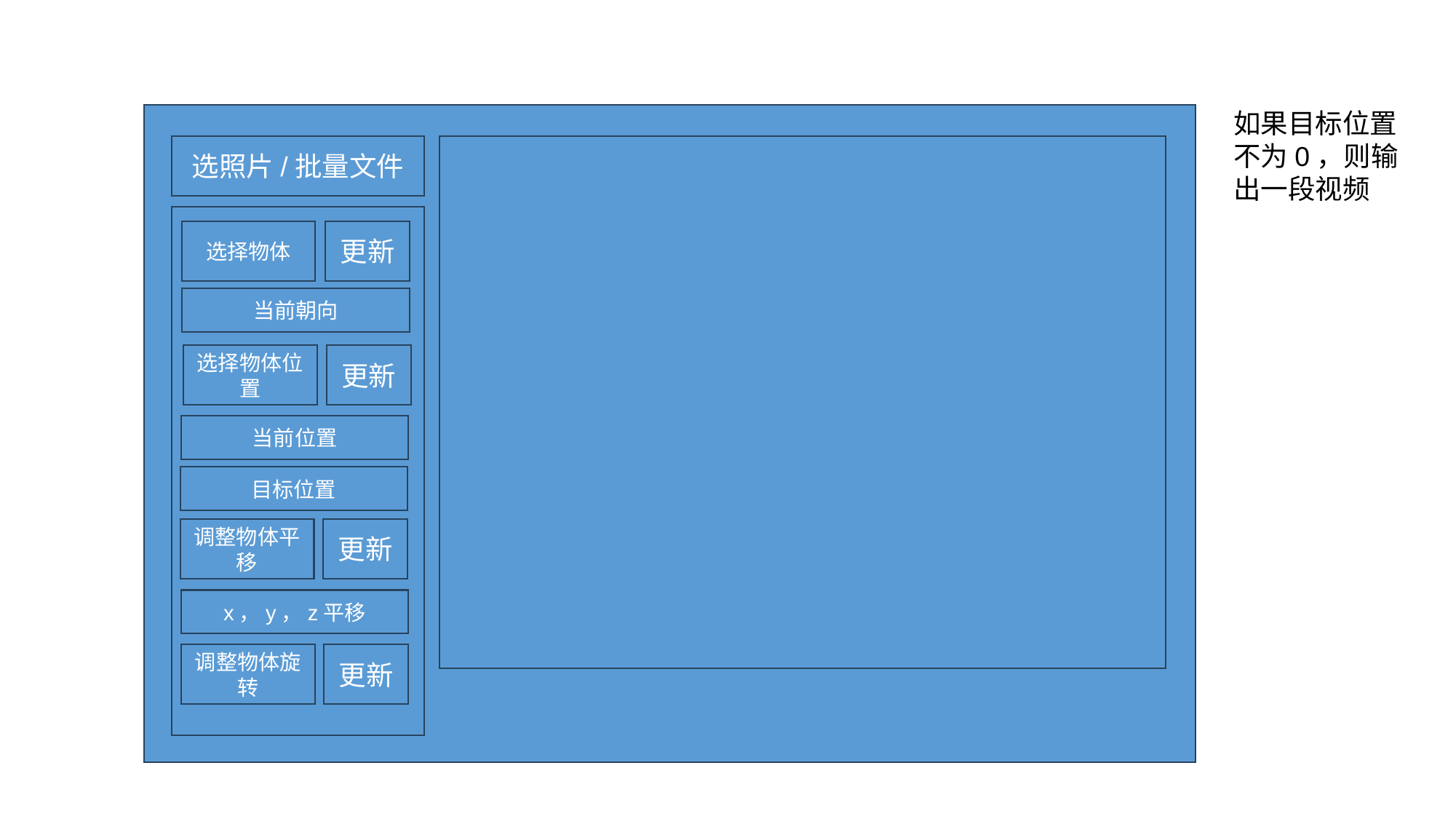

如果目标位置不为0，则输出一段视频

选照片/批量文件

更新
选择物体
当前朝向
选择物体位置
更新
当前位置
目标位置
调整物体平移
更新
x，y，z平移
调整物体旋转
更新